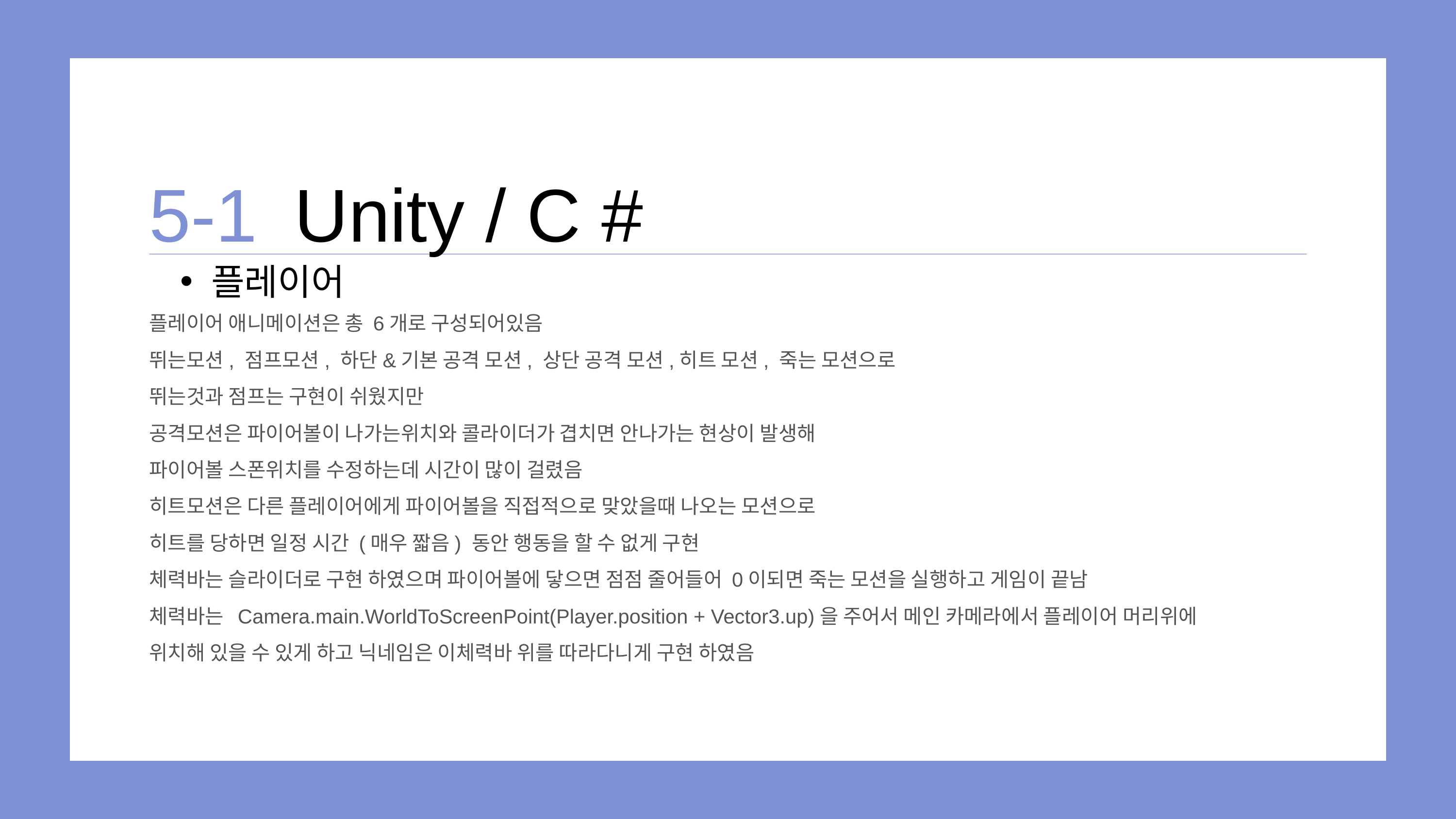

5-1
Unity / C #
플레이어

플레이어 애니메이션은 총 6개로 구성되어있음
뛰는모션, 점프모션, 하단&기본 공격 모션, 상단 공격 모션,히트 모션, 죽는 모션으로
뛰는것과 점프는 구현이 쉬웠지만
공격모션은 파이어볼이 나가는위치와 콜라이더가 겹치면 안나가는 현상이 발생해
파이어볼 스폰위치를 수정하는데 시간이 많이 걸렸음
히트모션은 다른 플레이어에게 파이어볼을 직접적으로 맞았을때 나오는 모션으로
히트를 당하면 일정 시간 (매우 짧음) 동안 행동을 할 수 없게 구현
체력바는 슬라이더로 구현 하였으며 파이어볼에 닿으면 점점 줄어들어 0이되면 죽는 모션을 실행하고 게임이 끝남
체력바는  Camera.main.WorldToScreenPoint(Player.position + Vector3.up)을 주어서 메인 카메라에서 플레이어 머리위에
위치해 있을 수 있게 하고 닉네임은 이체력바 위를 따라다니게 구현 하였음